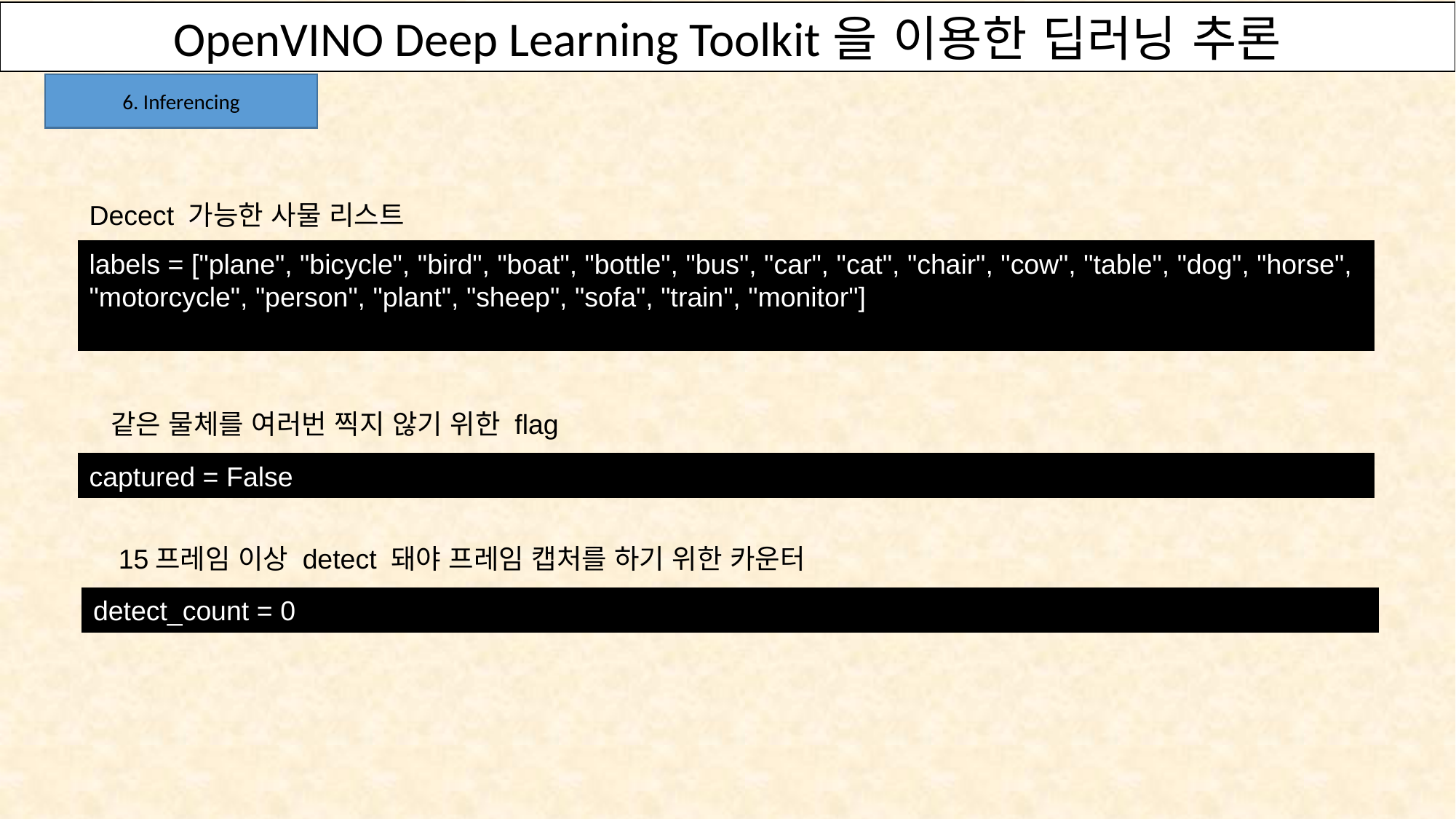

OpenVINO Deep Learning Toolkit을 이용한 딥러닝 추론
6. Inferencing
Decect 가능한 사물 리스트
labels = ["plane", "bicycle", "bird", "boat", "bottle", "bus", "car", "cat", "chair", "cow", "table", "dog", "horse", "motorcycle", "person", "plant", "sheep", "sofa", "train", "monitor"]
같은 물체를 여러번 찍지 않기 위한 flag
captured = False
15프레임 이상 detect 돼야 프레임 캡처를 하기 위한 카운터
detect_count = 0